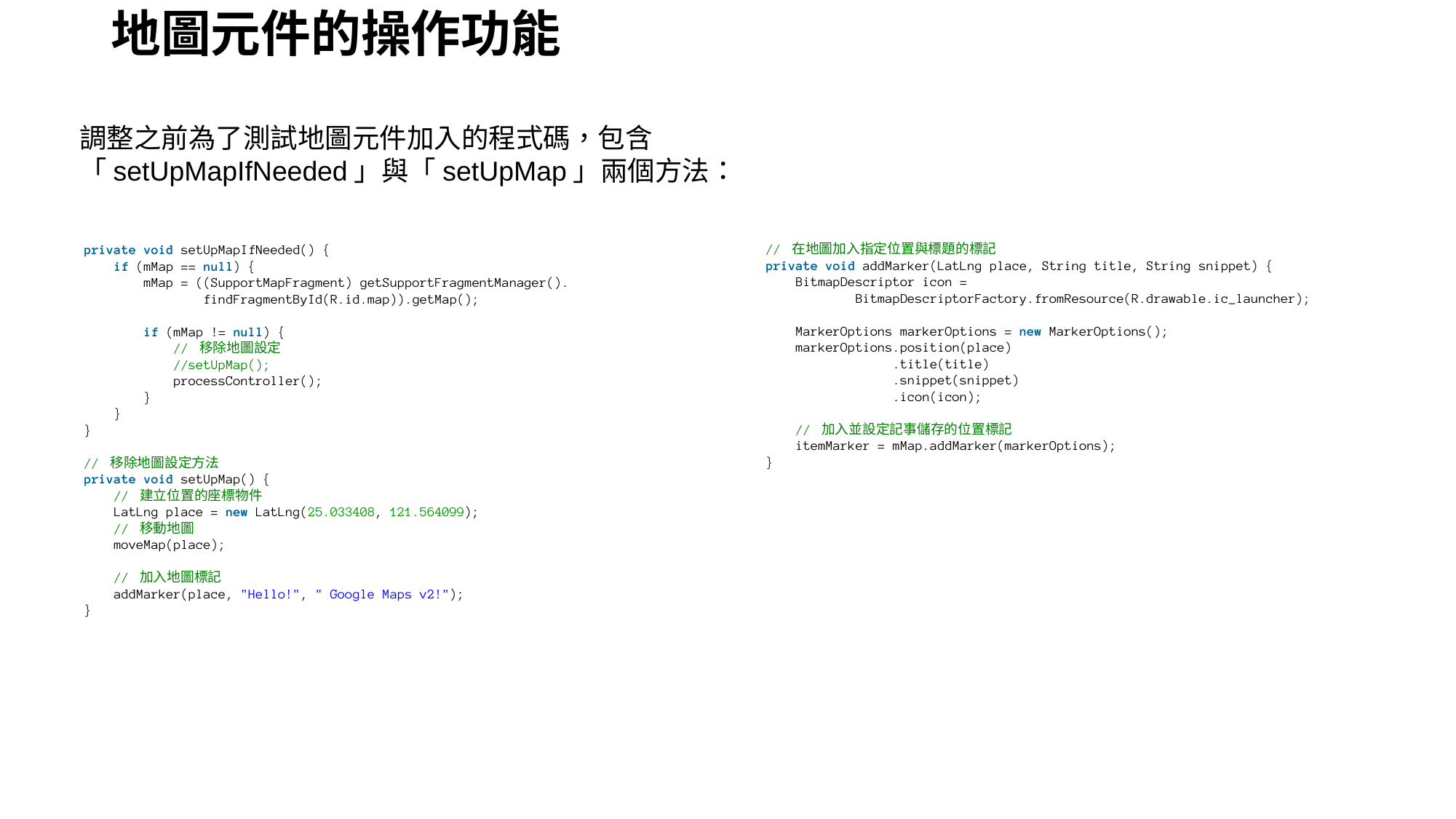

# 地圖元件的操作功能
調整之前為了測試地圖元件加入的程式碼，包含「setUpMapIfNeeded」與「setUpMap」兩個方法：
private void setUpMapIfNeeded() {
    if (mMap == null) {
        mMap = ((SupportMapFragment) getSupportFragmentManager().
                findFragmentById(R.id.map)).getMap();

        if (mMap != null) {
            // 移除地圖設定
            //setUpMap();
            processController();
        }
    }
}

// 移除地圖設定方法
private void setUpMap() {
    // 建立位置的座標物件
    LatLng place = new LatLng(25.033408, 121.564099);
    // 移動地圖
    moveMap(place);

    // 加入地圖標記
    addMarker(place, "Hello!", " Google Maps v2!");
}
// 在地圖加入指定位置與標題的標記
private void addMarker(LatLng place, String title, String snippet) {
    BitmapDescriptor icon =
            BitmapDescriptorFactory.fromResource(R.drawable.ic_launcher);

    MarkerOptions markerOptions = new MarkerOptions();
    markerOptions.position(place)
                 .title(title)
                 .snippet(snippet)
                 .icon(icon);

    // 加入並設定記事儲存的位置標記
    itemMarker = mMap.addMarker(markerOptions);
}